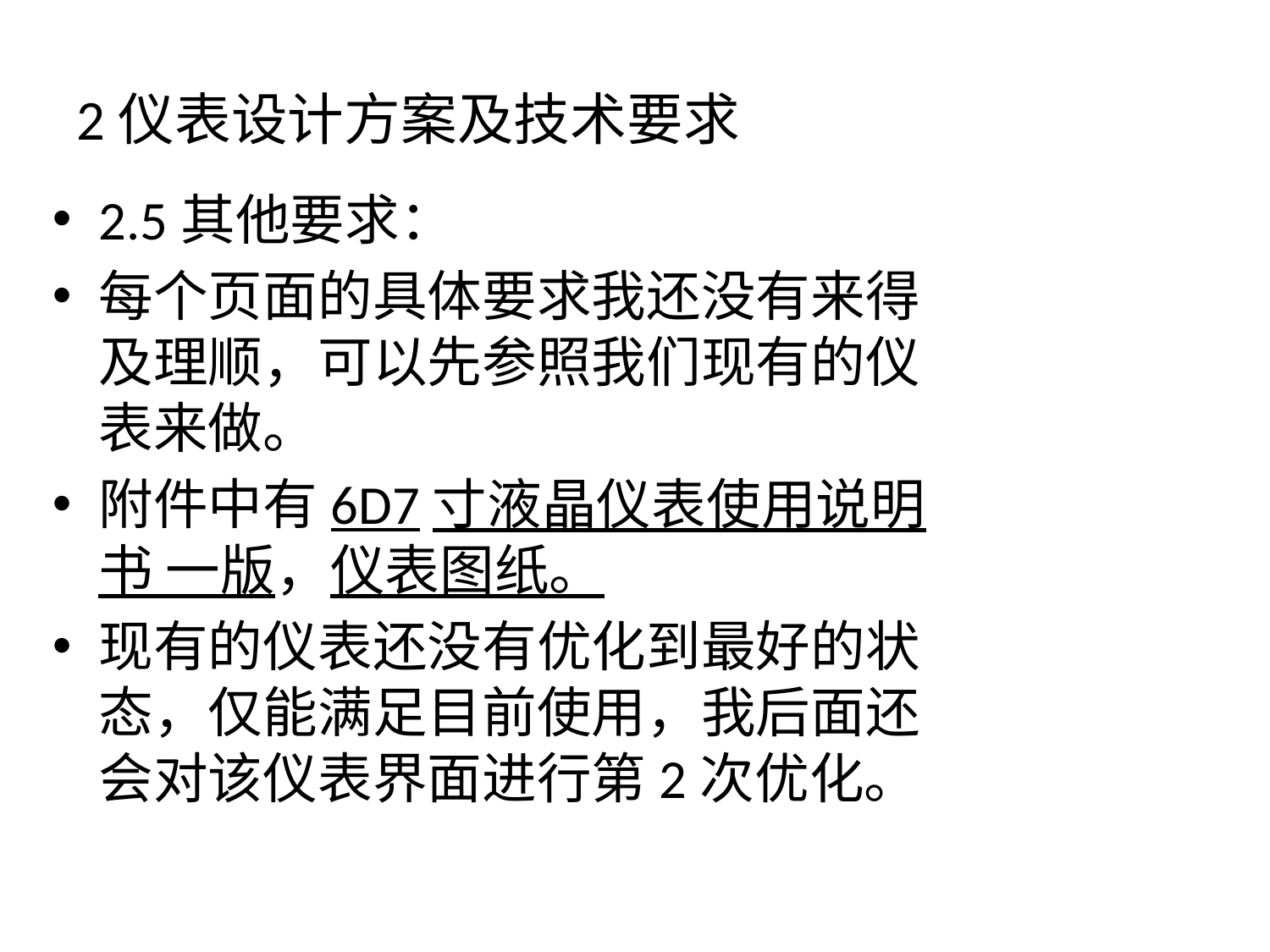

# 2仪表设计方案及技术要求
2.5其他要求：
每个页面的具体要求我还没有来得及理顺，可以先参照我们现有的仪表来做。
附件中有6D7寸液晶仪表使用说明书 一版，仪表图纸。
现有的仪表还没有优化到最好的状态，仅能满足目前使用，我后面还会对该仪表界面进行第2次优化。